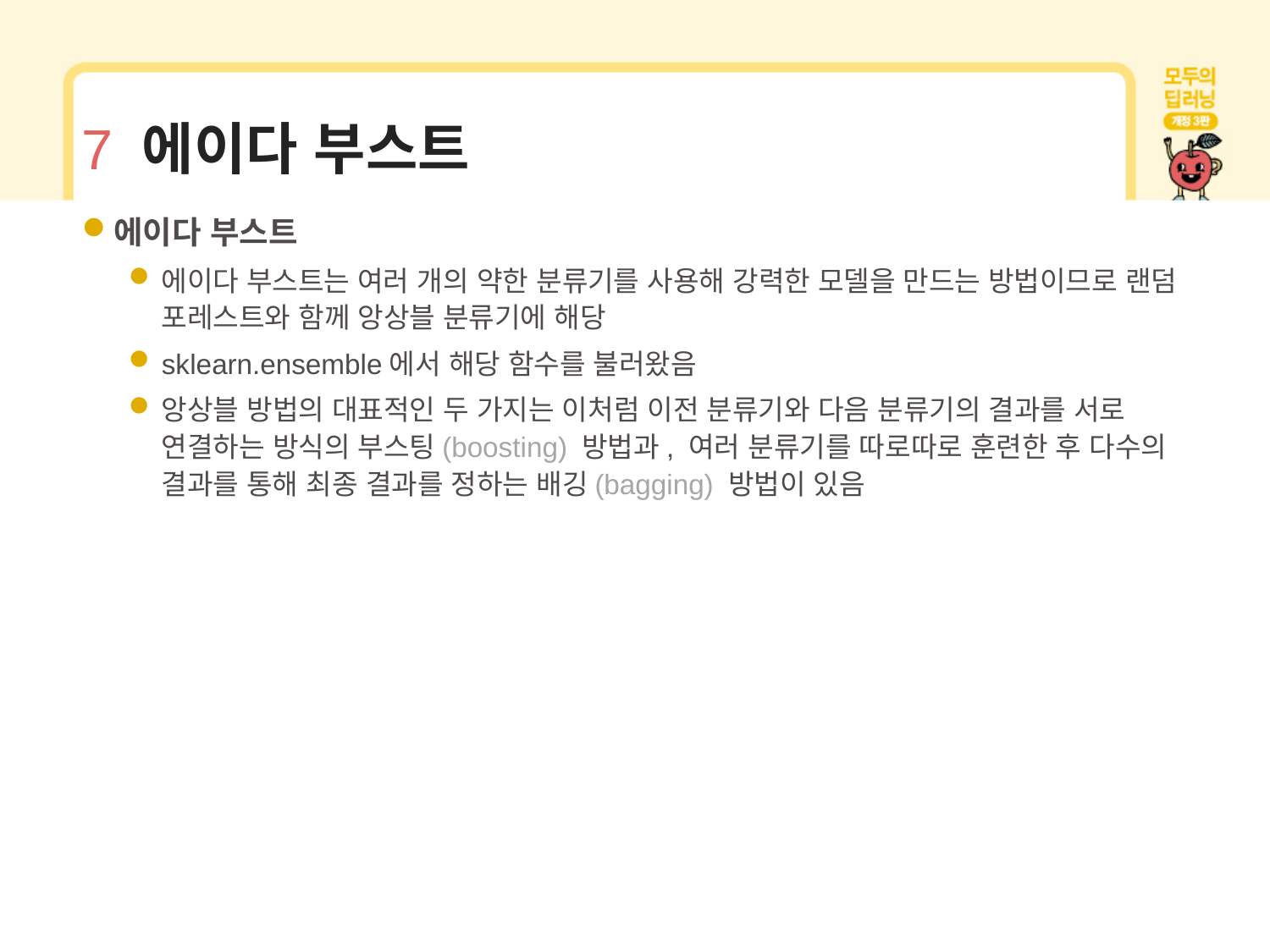

# 7 에이다 부스트
에이다 부스트
에이다 부스트는 여러 개의 약한 분류기를 사용해 강력한 모델을 만드는 방법이므로 랜덤 포레스트와 함께 앙상블 분류기에 해당
sklearn.ensemble에서 해당 함수를 불러왔음
앙상블 방법의 대표적인 두 가지는 이처럼 이전 분류기와 다음 분류기의 결과를 서로 연결하는 방식의 부스팅(boosting) 방법과, 여러 분류기를 따로따로 훈련한 후 다수의 결과를 통해 최종 결과를 정하는 배깅(bagging) 방법이 있음